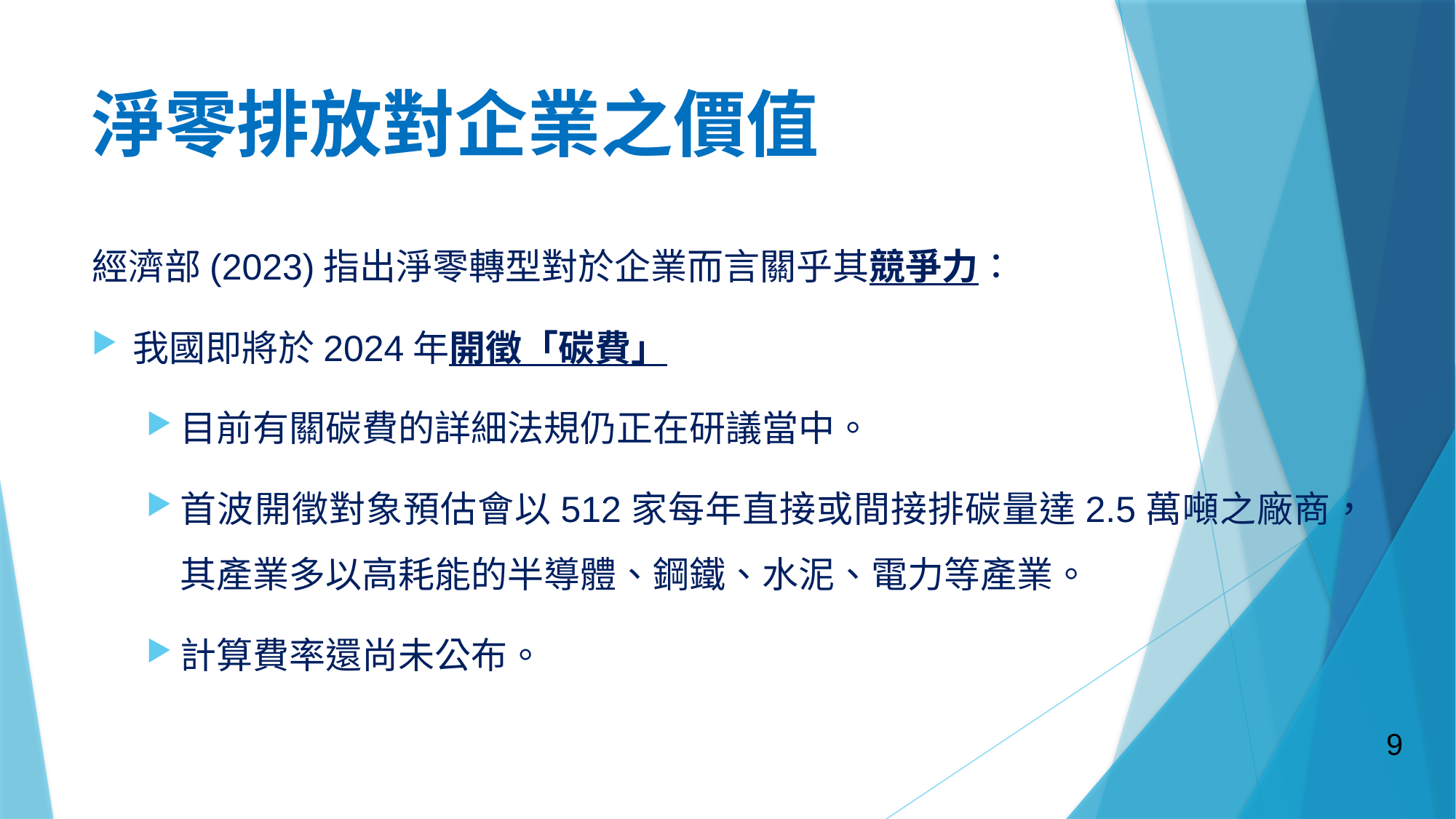

# 淨零排放對企業之價值
經濟部(2023)指出淨零轉型對於企業而言關乎其競爭力：
我國即將於2024年開徵「碳費」
目前有關碳費的詳細法規仍正在研議當中。
首波開徵對象預估會以512家每年直接或間接排碳量達2.5萬噸之廠商，其產業多以高耗能的半導體、鋼鐵、水泥、電力等產業。
計算費率還尚未公布。

9